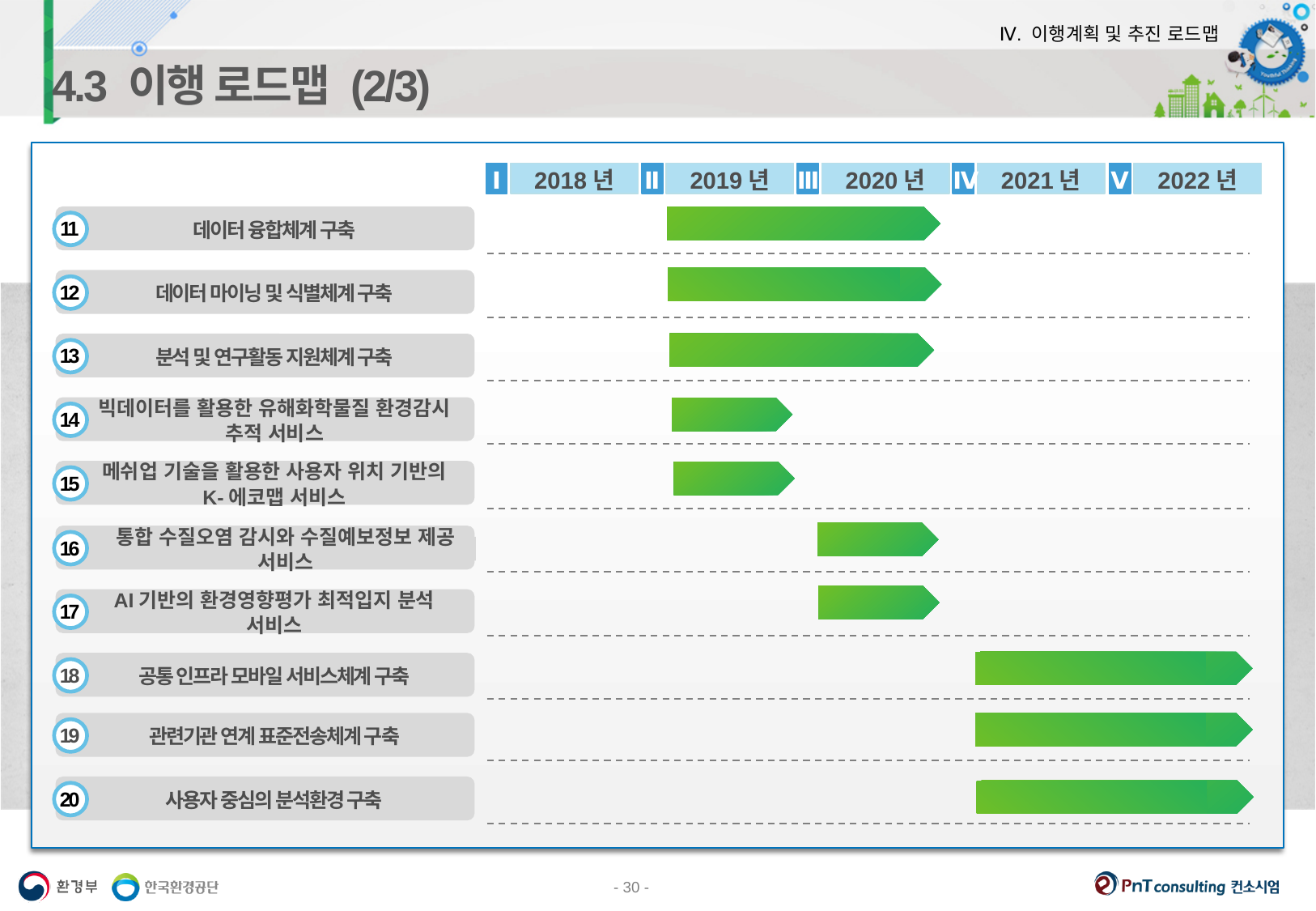

Ⅳ. 이행계획 및 추진 로드맵
4.3 이행 로드맵 (2/3)
Ⅰ
2018년
Ⅱ
2019년
Ⅲ
2020년
Ⅳ
2021년
Ⅴ
2022년

데이터 융합체계 구축

고도화

11

데이터 마이닝 및 식별체계 구축

12

분석 및 연구활동 지원체계 구축

13

빅데이터를 활용한 유해화학물질 환경감시 추적 서비스

14

메쉬업 기술을 활용한 사용자 위치 기반의
K-에코맵 서비스

15

통합 수질오염 감시와 수질예보정보 제공 서비스

16

AI기반의 환경영향평가 최적입지 분석 서비스

17

공통 인프라 모바일 서비스체계 구축

18

관련기관 연계 표준전송체계 구축

19

사용자 중심의 분석환경 구축

20